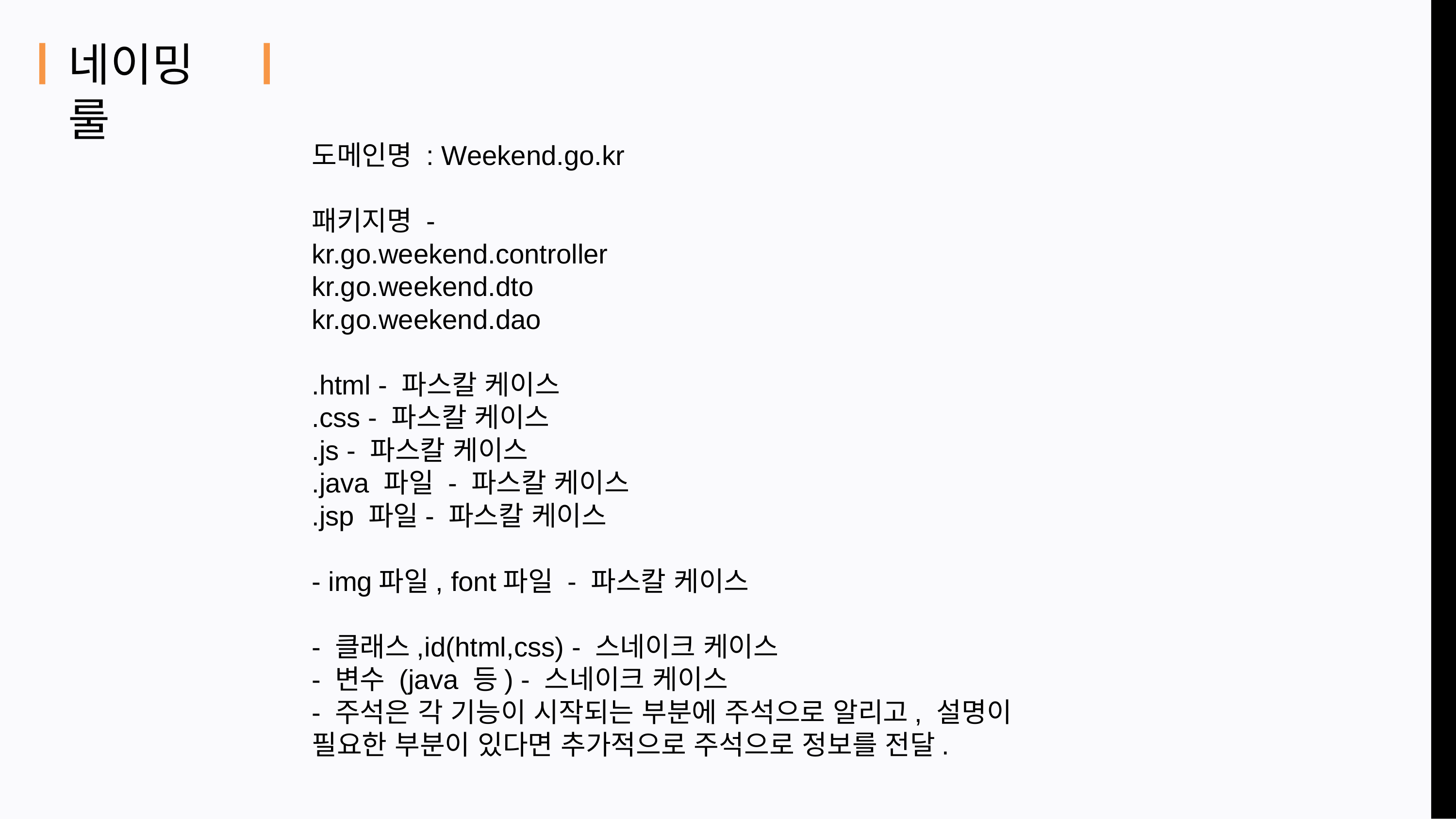

네이밍 룰

도메인명 : Weekend.go.kr

패키지명 -
kr.go.weekend.controller
kr.go.weekend.dto
kr.go.weekend.dao

.html - 파스칼 케이스
.css - 파스칼 케이스
.js - 파스칼 케이스
.java 파일 - 파스칼 케이스
.jsp 파일- 파스칼 케이스

- img파일, font파일 - 파스칼 케이스

- 클래스,id(html,css) - 스네이크 케이스
- 변수 (java 등) - 스네이크 케이스
- 주석은 각 기능이 시작되는 부분에 주석으로 알리고, 설명이 필요한 부분이 있다면 추가적으로 주석으로 정보를 전달.